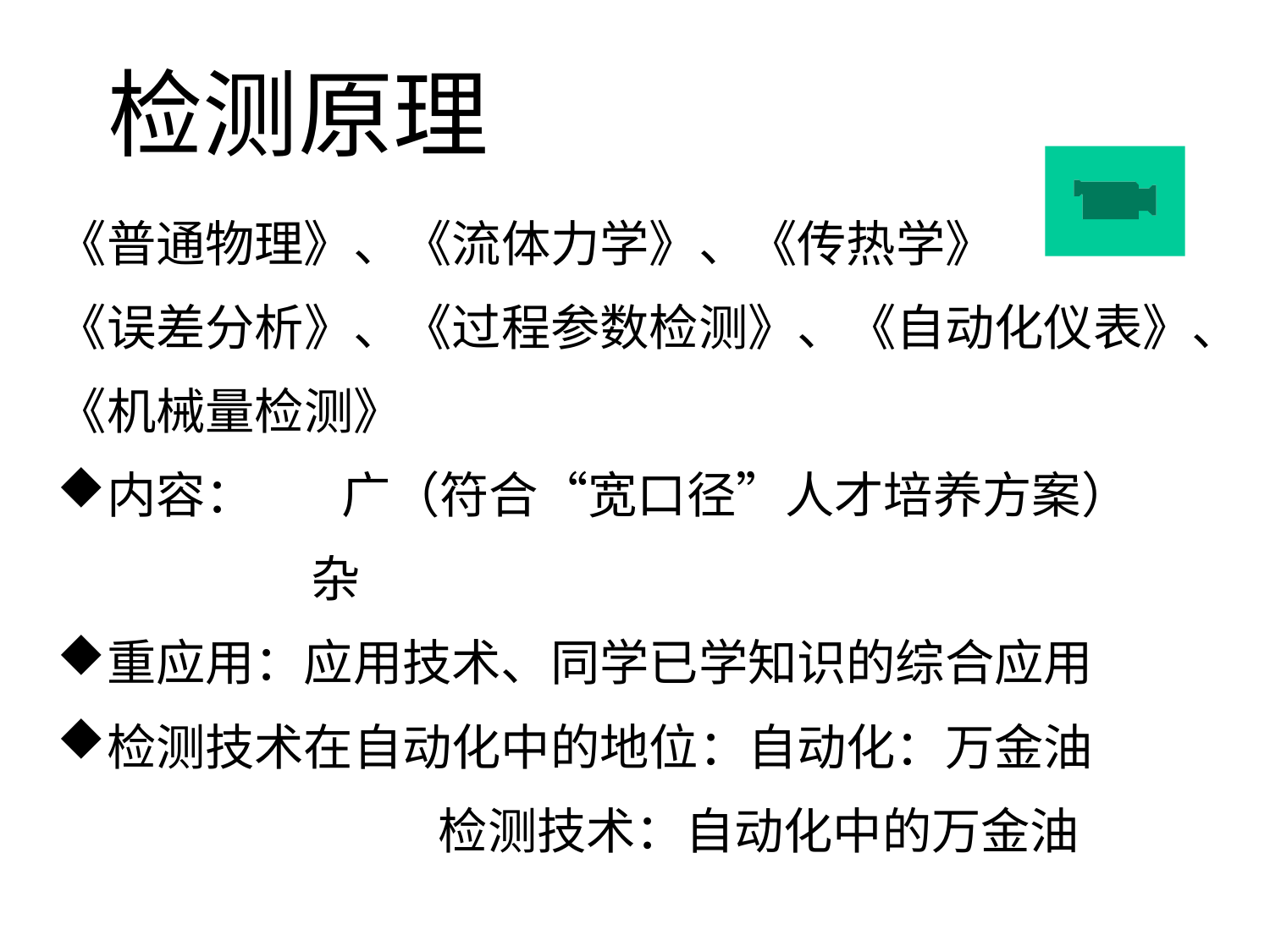

检测原理

《普通物理》、《流体力学》、《传热学》
《误差分析》、《过程参数检测》、《自动化仪表》、
《机械量检测》
内容：	广（符合“宽口径”人才培养方案）
		杂
重应用：应用技术、同学已学知识的综合应用
检测技术在自动化中的地位：自动化：万金油
		检测技术：自动化中的万金油